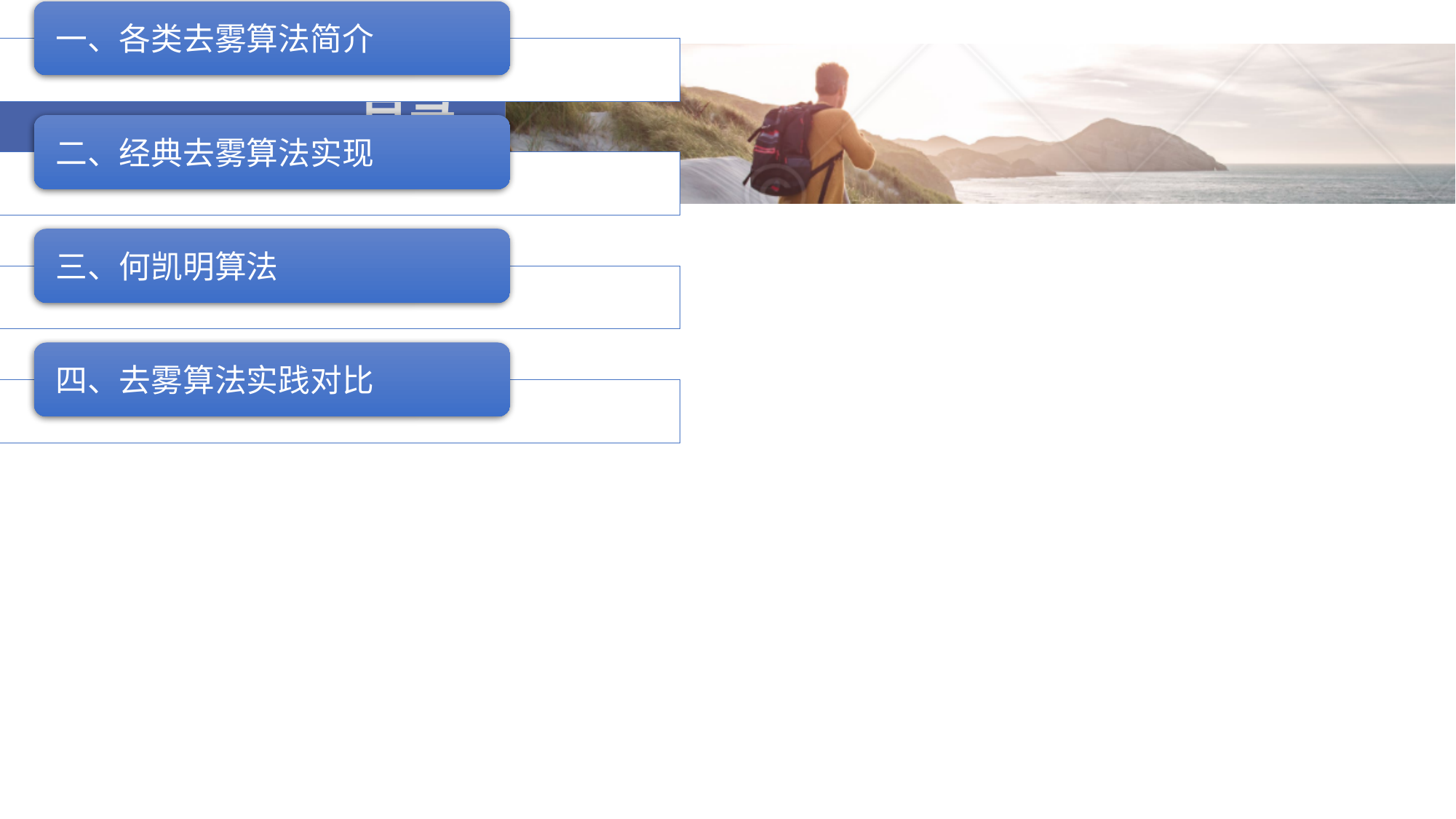

目录

一、各类去雾算法简介

二、经典去雾算法实现

三、何凯明算法

四、去雾算法实践对比